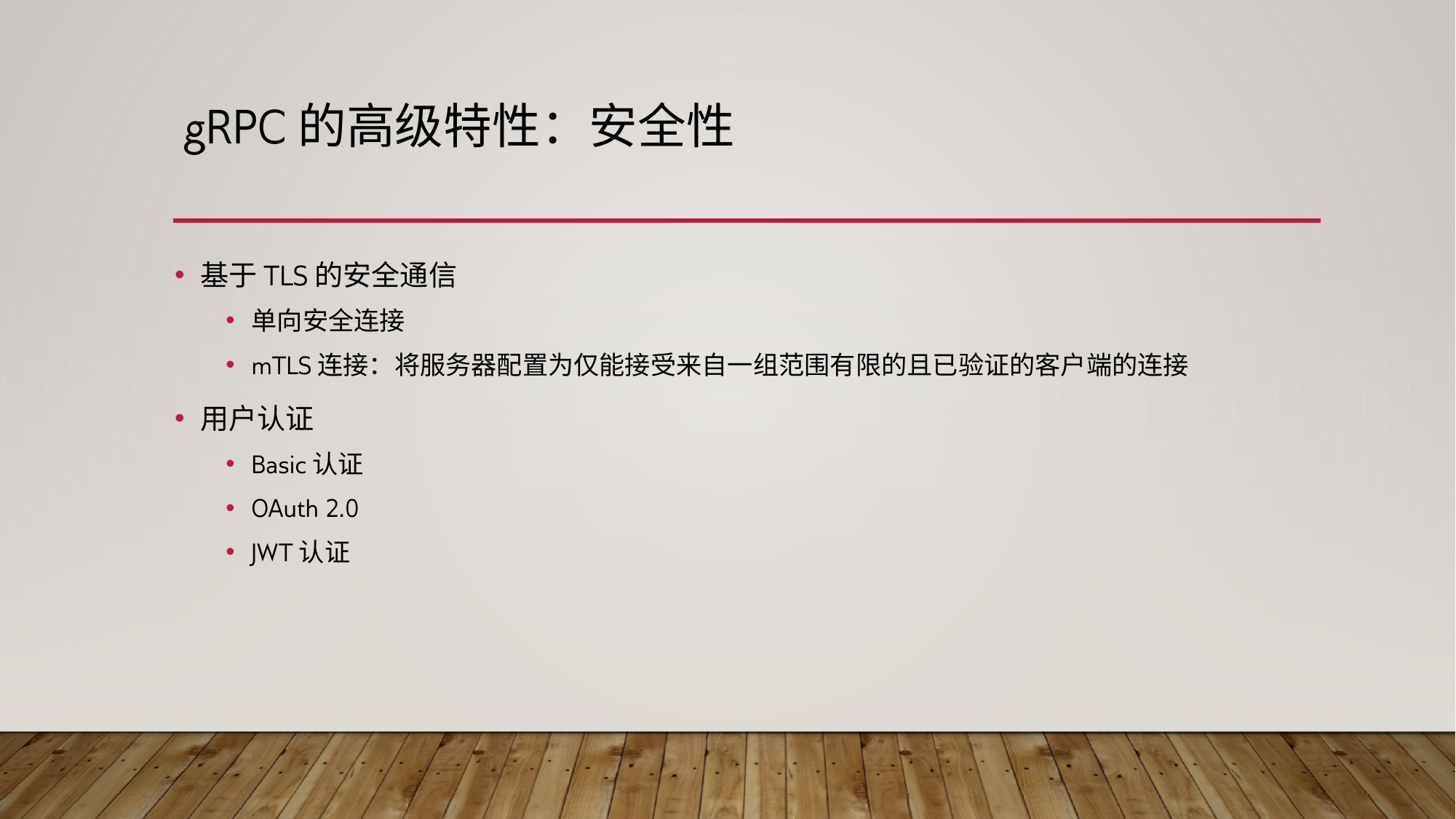

# gRPC的高级特性：安全性
基于TLS的安全通信
单向安全连接
mTLS连接：将服务器配置为仅能接受来自一组范围有限的且已验证的客户端的连接
用户认证
Basic认证
OAuth 2.0
JWT认证